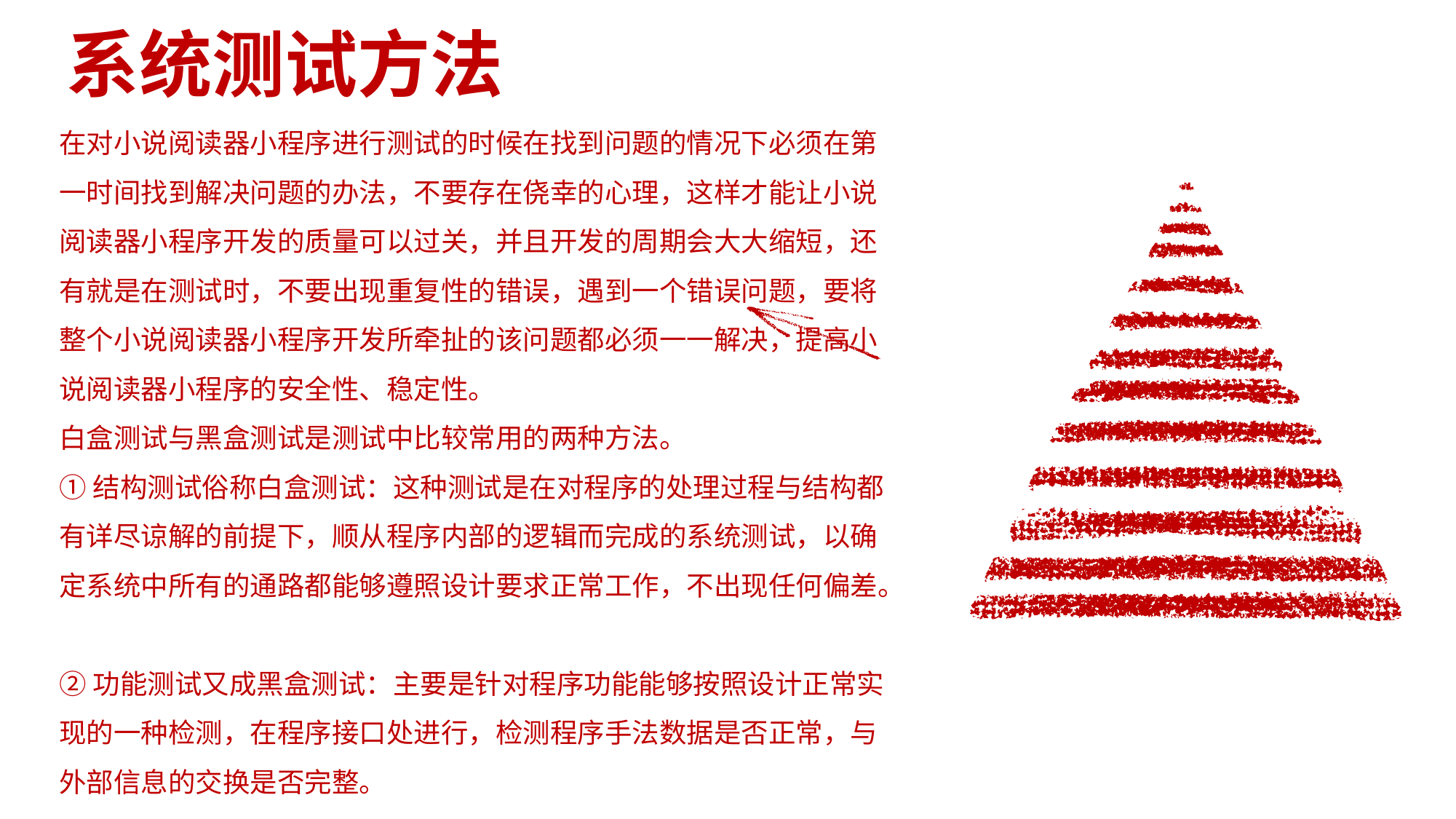

系统测试方法
在对小说阅读器小程序进行测试的时候在找到问题的情况下必须在第一时间找到解决问题的办法，不要存在侥幸的心理，这样才能让小说阅读器小程序开发的质量可以过关，并且开发的周期会大大缩短，还有就是在测试时，不要出现重复性的错误，遇到一个错误问题，要将整个小说阅读器小程序开发所牵扯的该问题都必须一一解决，提高小说阅读器小程序的安全性、稳定性。
白盒测试与黑盒测试是测试中比较常用的两种方法。
①结构测试俗称白盒测试：这种测试是在对程序的处理过程与结构都有详尽谅解的前提下，顺从程序内部的逻辑而完成的系统测试，以确定系统中所有的通路都能够遵照设计要求正常工作，不出现任何偏差。
②功能测试又成黑盒测试：主要是针对程序功能能够按照设计正常实现的一种检测，在程序接口处进行，检测程序手法数据是否正常，与外部信息的交换是否完整。